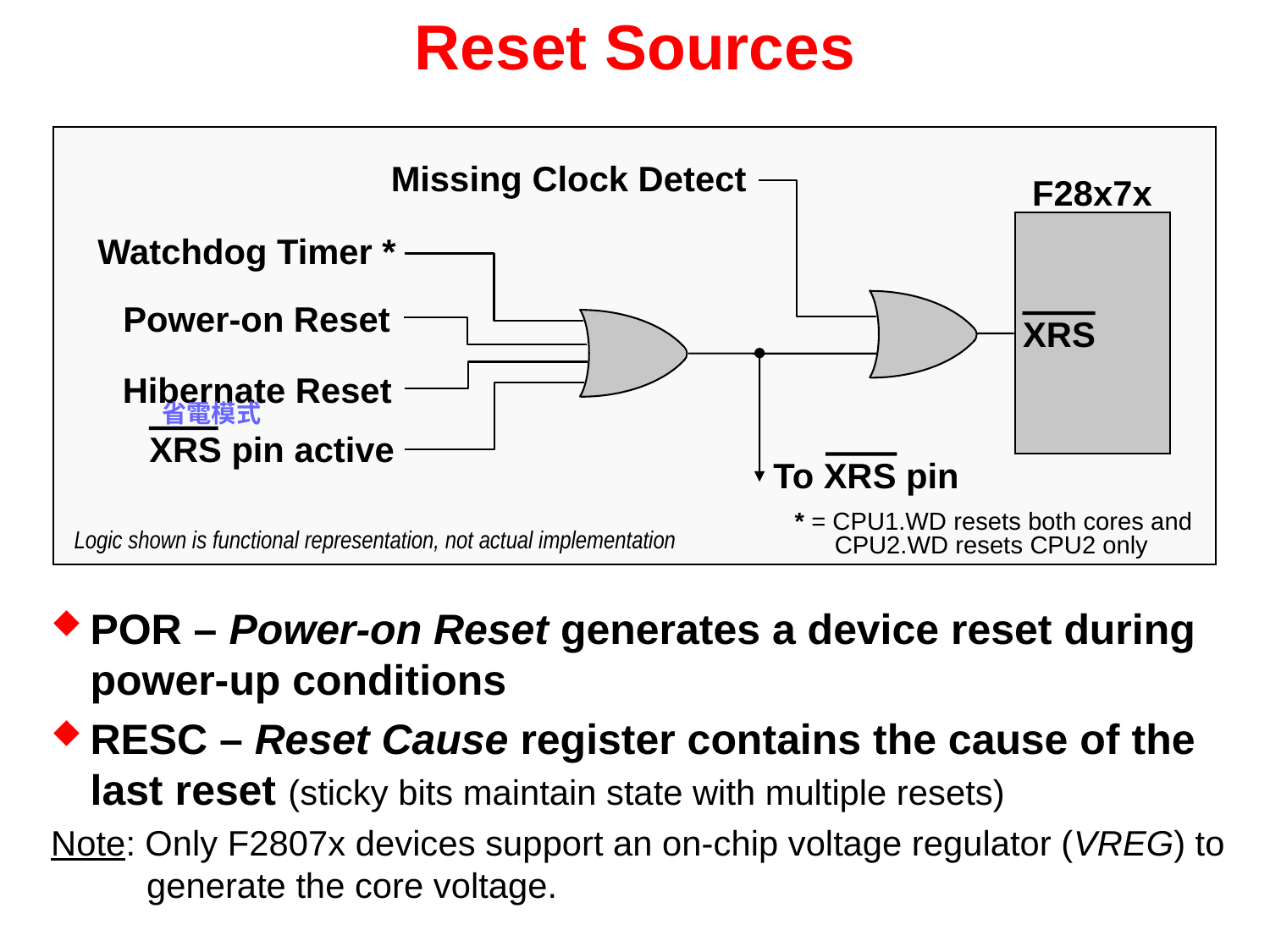

# Reset Sources

Missing Clock Detect
F28x7x

Watchdog Timer *

Power-on Reset

XRS

Hibernate Reset

省電模式
XRS pin active

To XRS pin

* = CPU1.WD resets both cores and CPU2.WD resets CPU2 only
Logic shown is functional representation, not actual implementation
POR – Power-on Reset generates a device reset during power-up conditions
RESC – Reset Cause register contains the cause of the last reset (sticky bits maintain state with multiple resets)
Note: Only F2807x devices support an on-chip voltage regulator (VREG) to generate the core voltage.